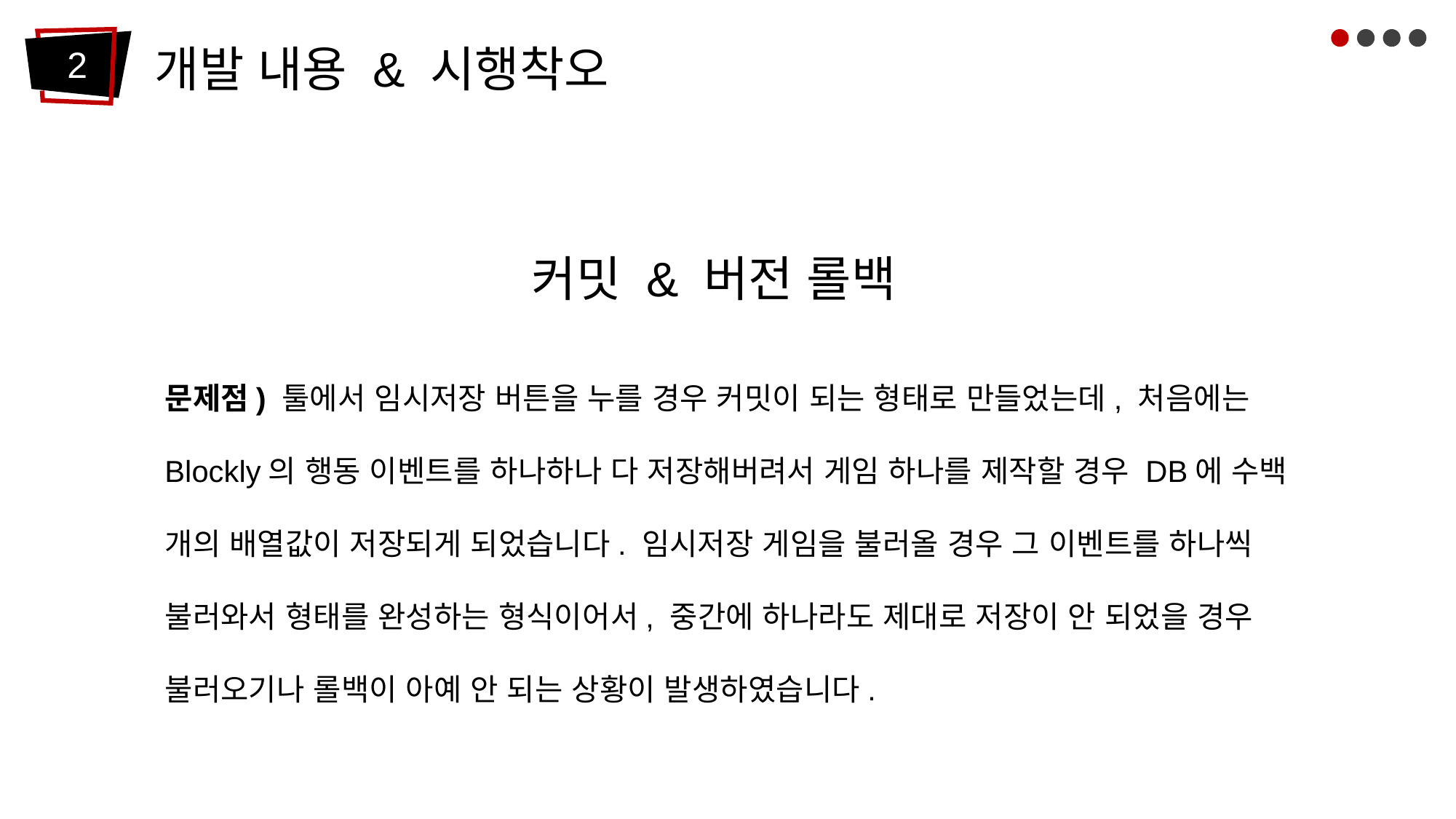

개발 내용 & 시행착오
2
  커밋 & 버전 롤백

문제점) 툴에서 임시저장 버튼을 누를 경우 커밋이 되는 형태로 만들었는데, 처음에는 Blockly의 행동 이벤트를 하나하나 다 저장해버려서 게임 하나를 제작할 경우 DB에 수백 개의 배열값이 저장되게 되었습니다. 임시저장 게임을 불러올 경우 그 이벤트를 하나씩 불러와서 형태를 완성하는 형식이어서, 중간에 하나라도 제대로 저장이 안 되었을 경우 불러오기나 롤백이 아예 안 되는 상황이 발생하였습니다.